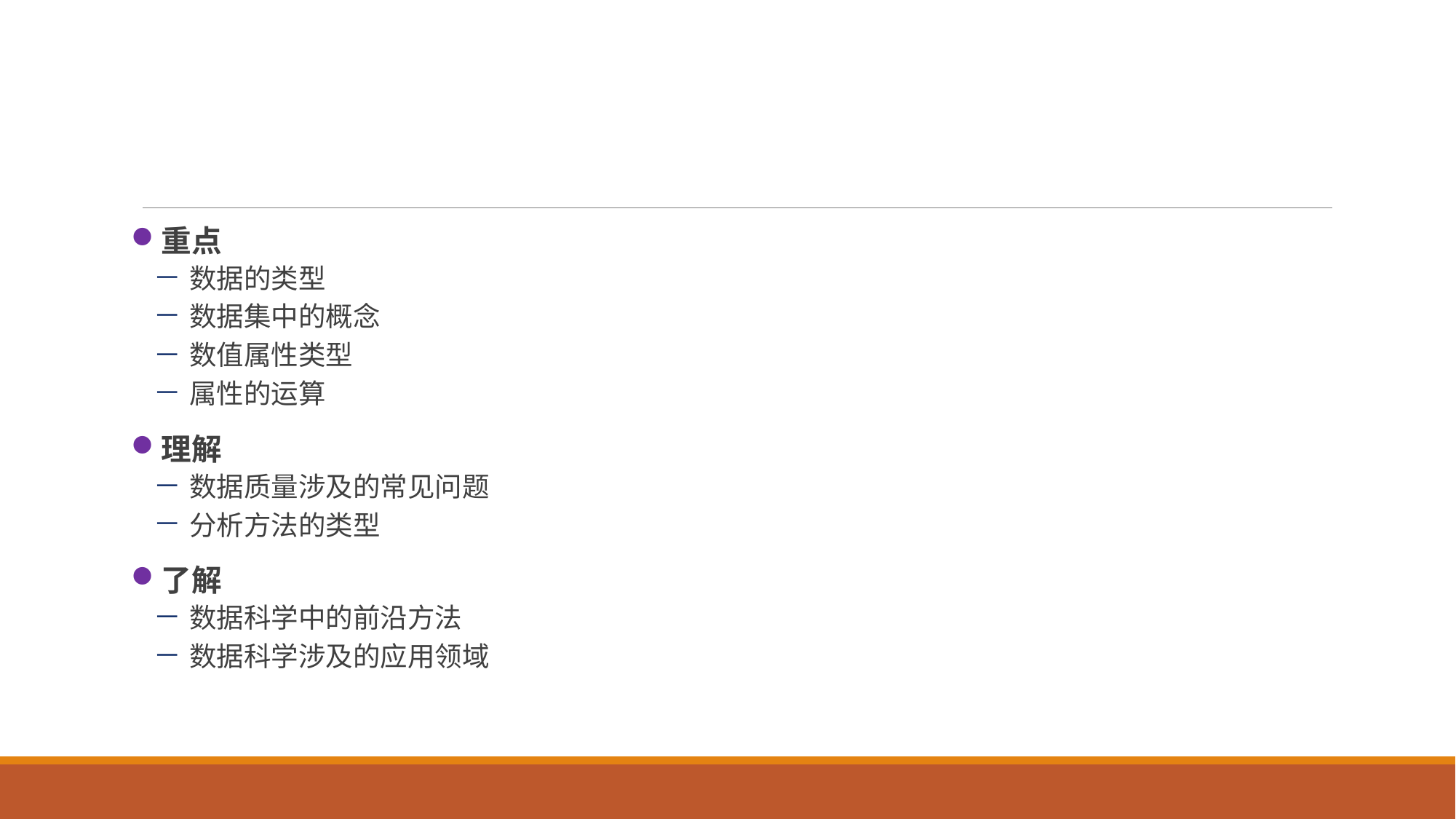

#
重点
数据的类型
数据集中的概念
数值属性类型
属性的运算
理解
数据质量涉及的常见问题
分析方法的类型
了解
数据科学中的前沿方法
数据科学涉及的应用领域